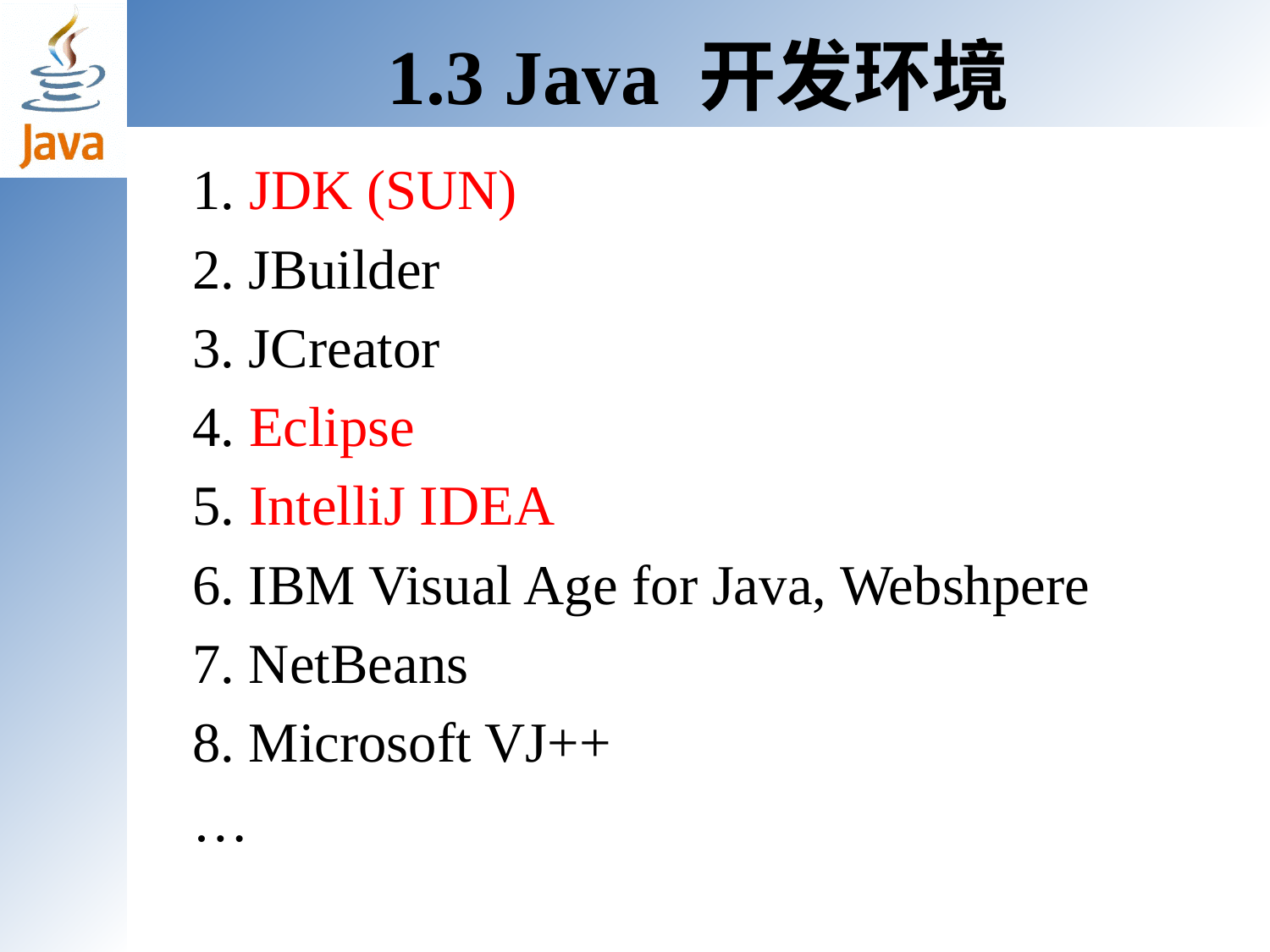

1.3 Java 开发环境
1. JDK (SUN)
2. JBuilder
3. JCreator
4. Eclipse
5. IntelliJ IDEA
6. IBM Visual Age for Java, Webshpere
7. NetBeans
8. Microsoft VJ++
…

56